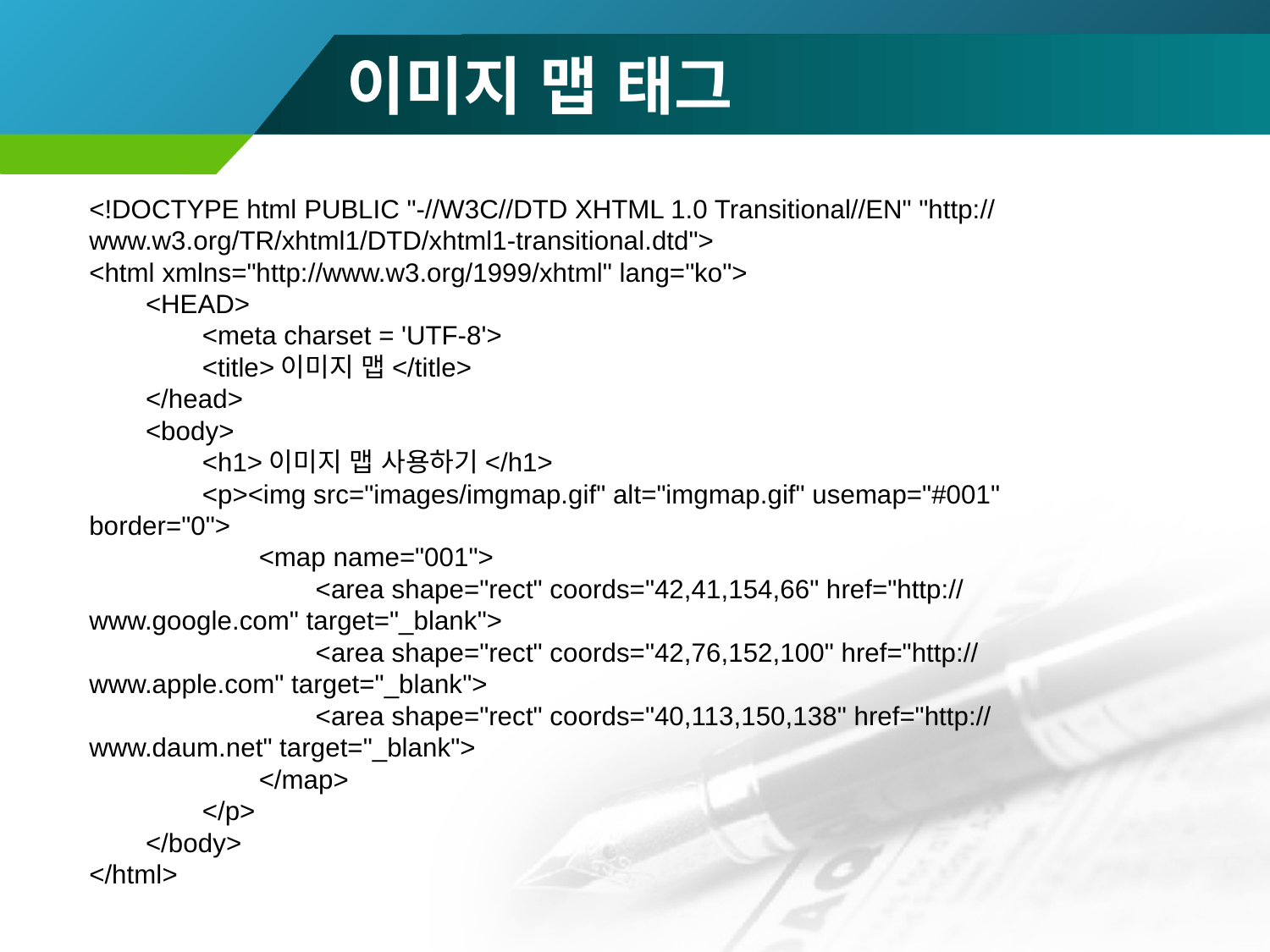

이미지 맵 태그
<!DOCTYPE html PUBLIC "-//W3C//DTD XHTML 1.0 Transitional//EN" "http://www.w3.org/TR/xhtml1/DTD/xhtml1-transitional.dtd">
<html xmlns="http://www.w3.org/1999/xhtml" lang="ko">
	<HEAD>
		<meta charset = 'UTF-8'>
		<title>이미지 맵</title>
	</head>
	<body>
		<h1>이미지 맵 사용하기</h1>
		<p><img src="images/imgmap.gif" alt="imgmap.gif" usemap="#001" border="0">
			<map name="001">
				<area shape="rect" coords="42,41,154,66" href="http://www.google.com" target="_blank">
				<area shape="rect" coords="42,76,152,100" href="http://www.apple.com" target="_blank">
				<area shape="rect" coords="40,113,150,138" href="http://www.daum.net" target="_blank">
			</map>
		</p>
	</body>
</html>